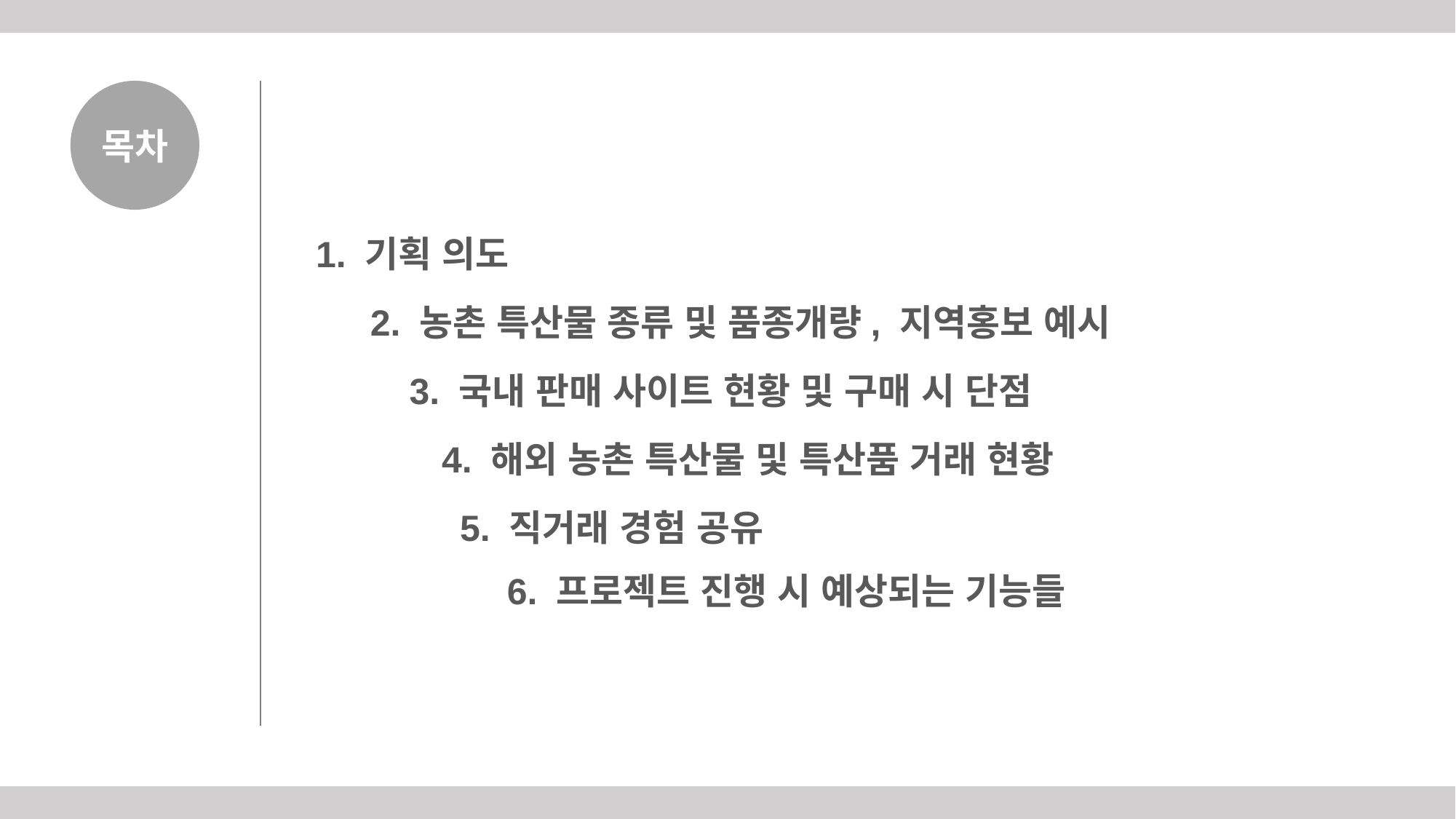

목차
1. 기획 의도
2. 농촌 특산물 종류 및 품종개량, 지역홍보 예시
3. 국내 판매 사이트 현황 및 구매 시 단점
4. 해외 농촌 특산물 및 특산품 거래 현황
5. 직거래 경험 공유
6. 프로젝트 진행 시 예상되는 기능들